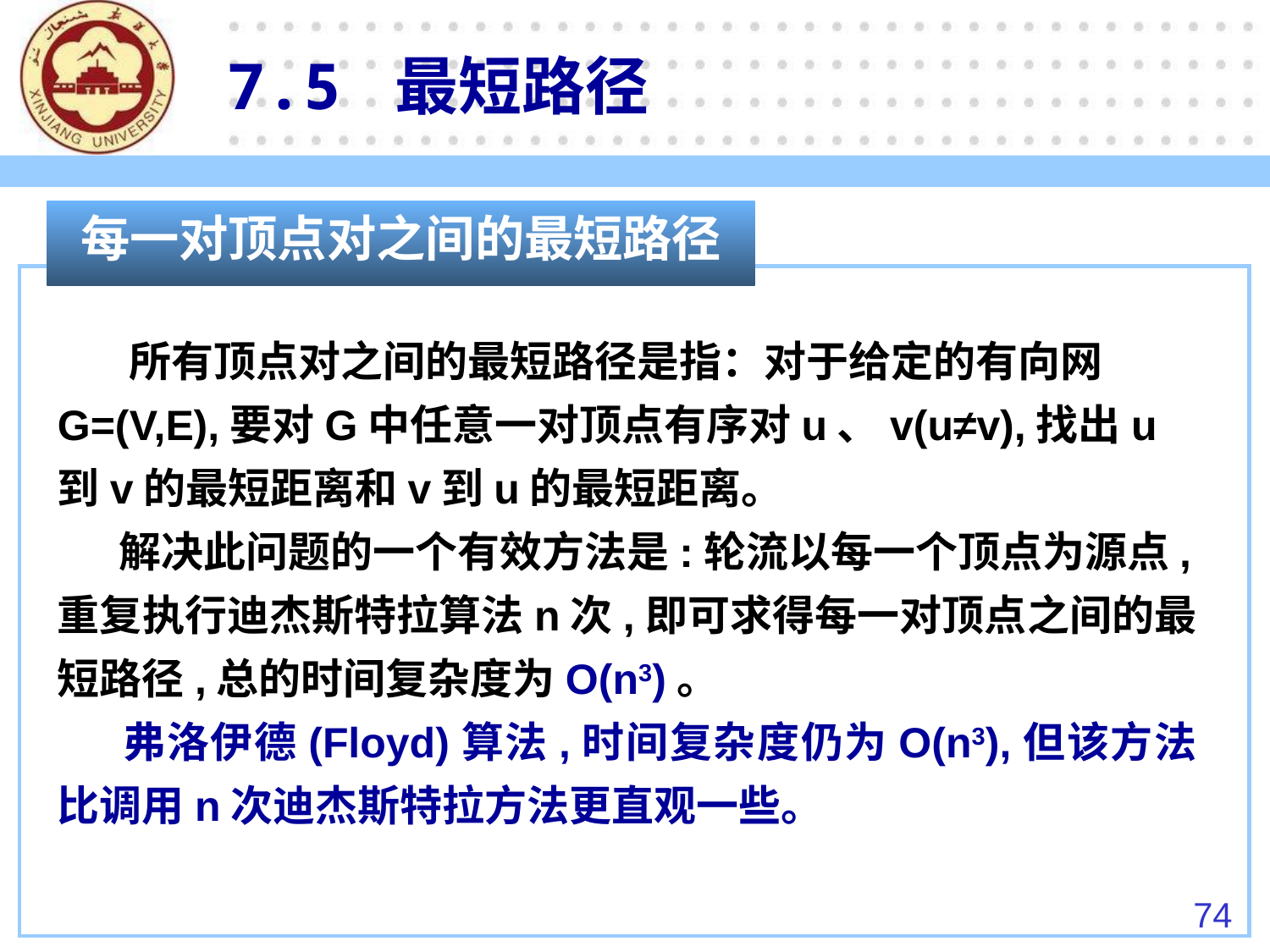

7.5 最短路径
每一对顶点对之间的最短路径

  　所有顶点对之间的最短路径是指：对于给定的有向网G=(V,E),要对G中任意一对顶点有序对u、v(u≠v),找出u到v的最短距离和v到u的最短距离。
　  解决此问题的一个有效方法是:轮流以每一个顶点为源点,重复执行迪杰斯特拉算法n次,即可求得每一对顶点之间的最短路径,总的时间复杂度为O(n3)。
　  弗洛伊德(Floyd)算法,时间复杂度仍为O(n3),但该方法比调用n次迪杰斯特拉方法更直观一些。
74